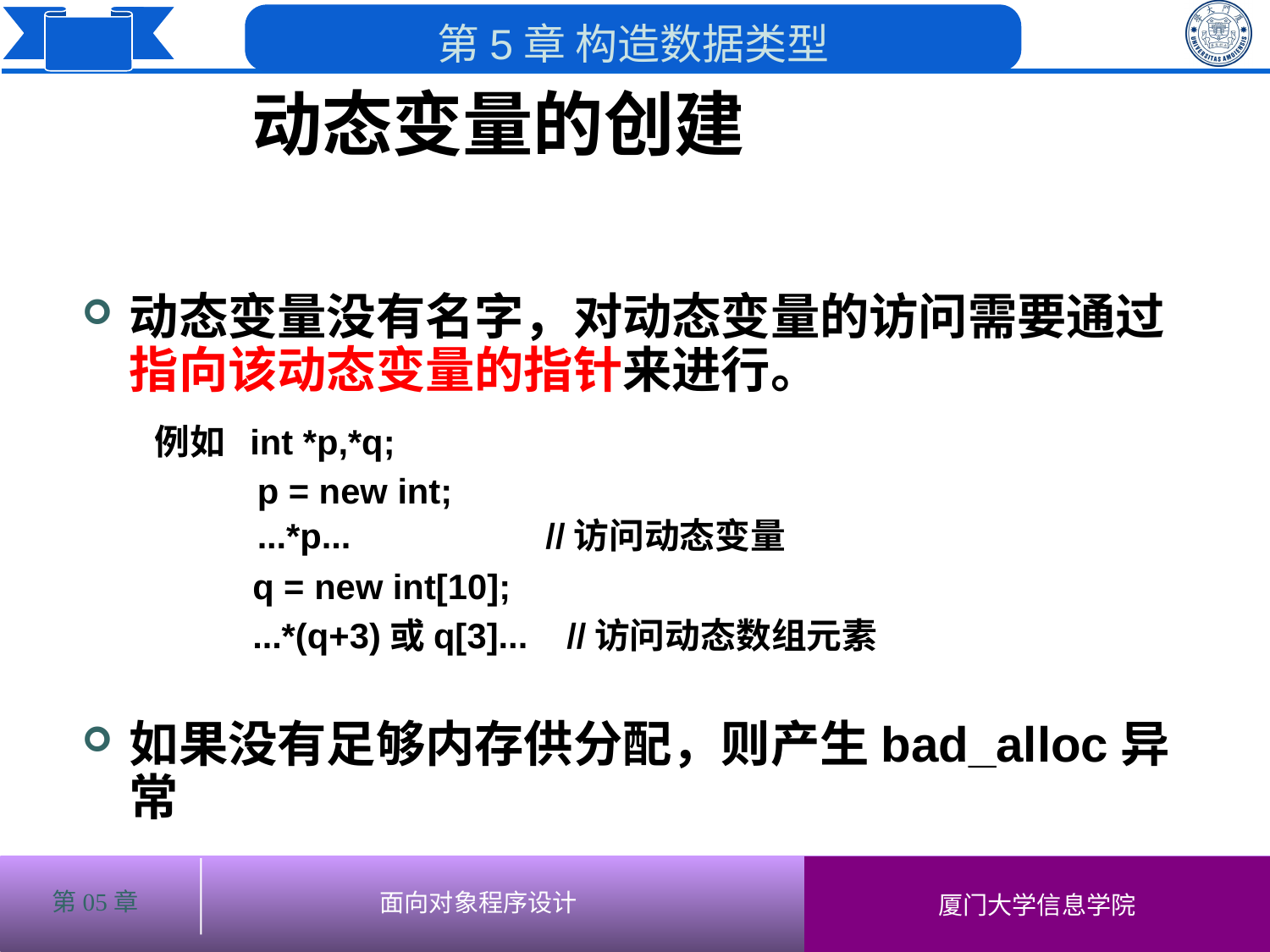

动态变量的创建
# 动态变量没有名字，对动态变量的访问需要通过指向该动态变量的指针来进行。
     例如  int *p,*q;
                  p = new int;
                  ...*p...                    //访问动态变量
           q = new int[10];
           ...*(q+3)或q[3]...    //访问动态数组元素

如果没有足够内存供分配，则产生bad_alloc异常
74